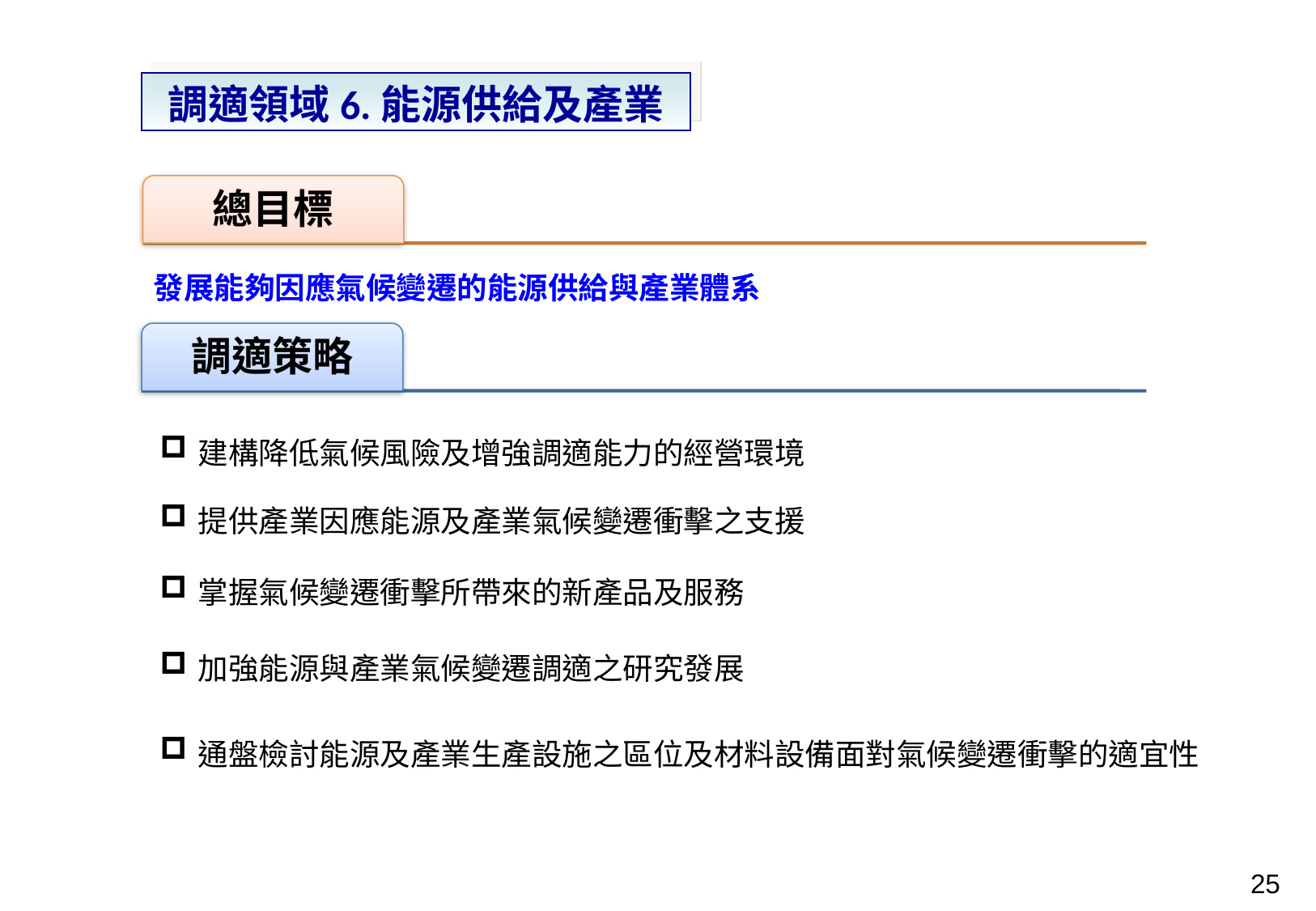

調適領域6.能源供給及產業
總目標
調適策略
發展能夠因應氣候變遷的能源供給與產業體系
| 建構降低氣候風險及增強調適能力的經營環境 |
| --- |
| 提供產業因應能源及產業氣候變遷衝擊之支援 |
| 掌握氣候變遷衝擊所帶來的新產品及服務 |
| 加強能源與產業氣候變遷調適之研究發展 |
| 通盤檢討能源及產業生產設施之區位及材料設備面對氣候變遷衝擊的適宜性 |